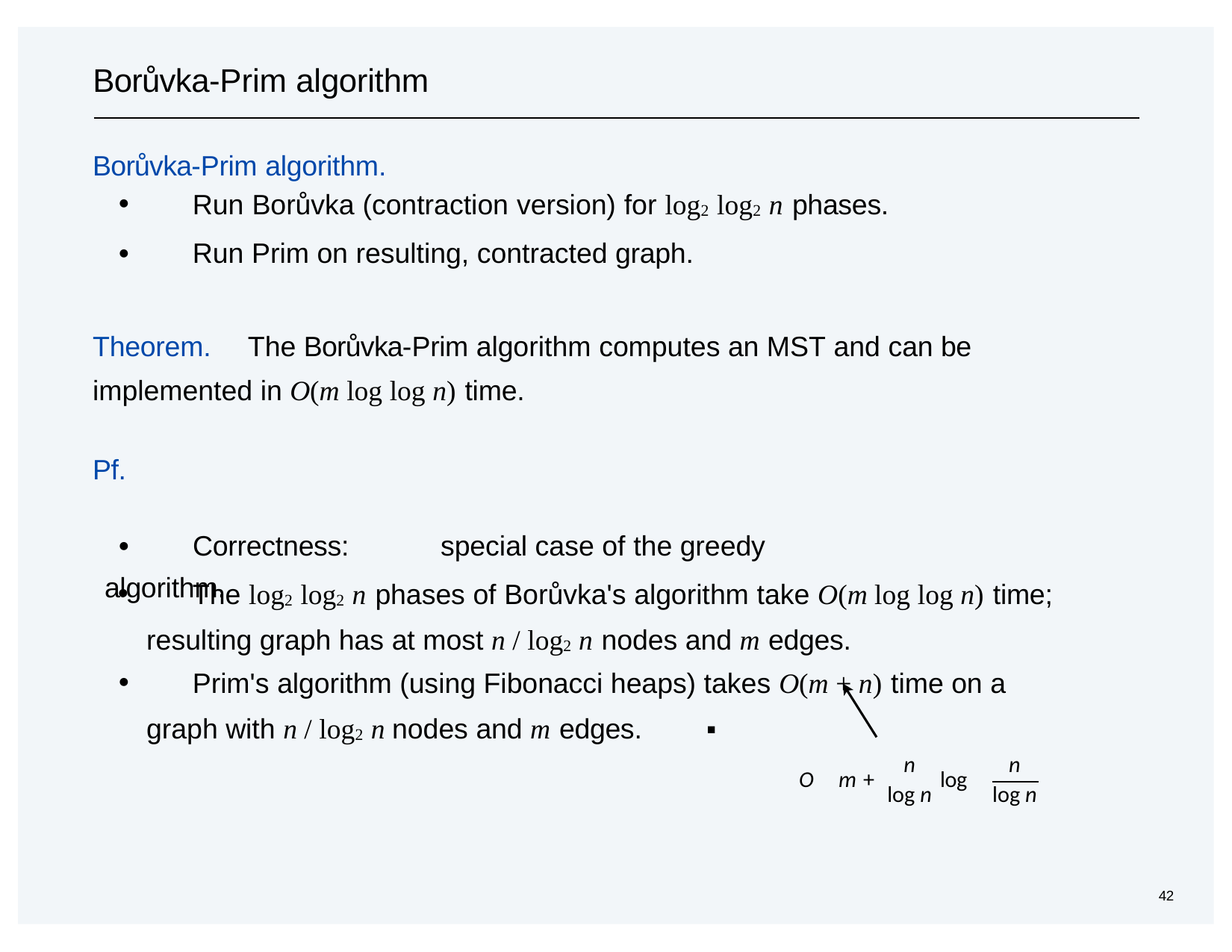

# Borůvka-Prim algorithm

Borůvka-Prim algorithm.
・Run Borůvka (contraction version) for log2 log2 n phases.
・Run Prim on resulting, contracted graph.
Theorem.	The Borůvka-Prim algorithm computes an MST and can be implemented in O(m log log n) time.

Pf.
・Correctness:	special case of the greedy algorithm.
・The log2 log2 n phases of Borůvka's algorithm take O(m log log n) time; resulting graph has at most n / log2 n nodes and m edges.
・Prim's algorithm (using Fibonacci heaps) takes O(m + n) time on a graph with n / log2 n nodes and m edges.	▪

n
n
O	m +
log
log n
log n

42